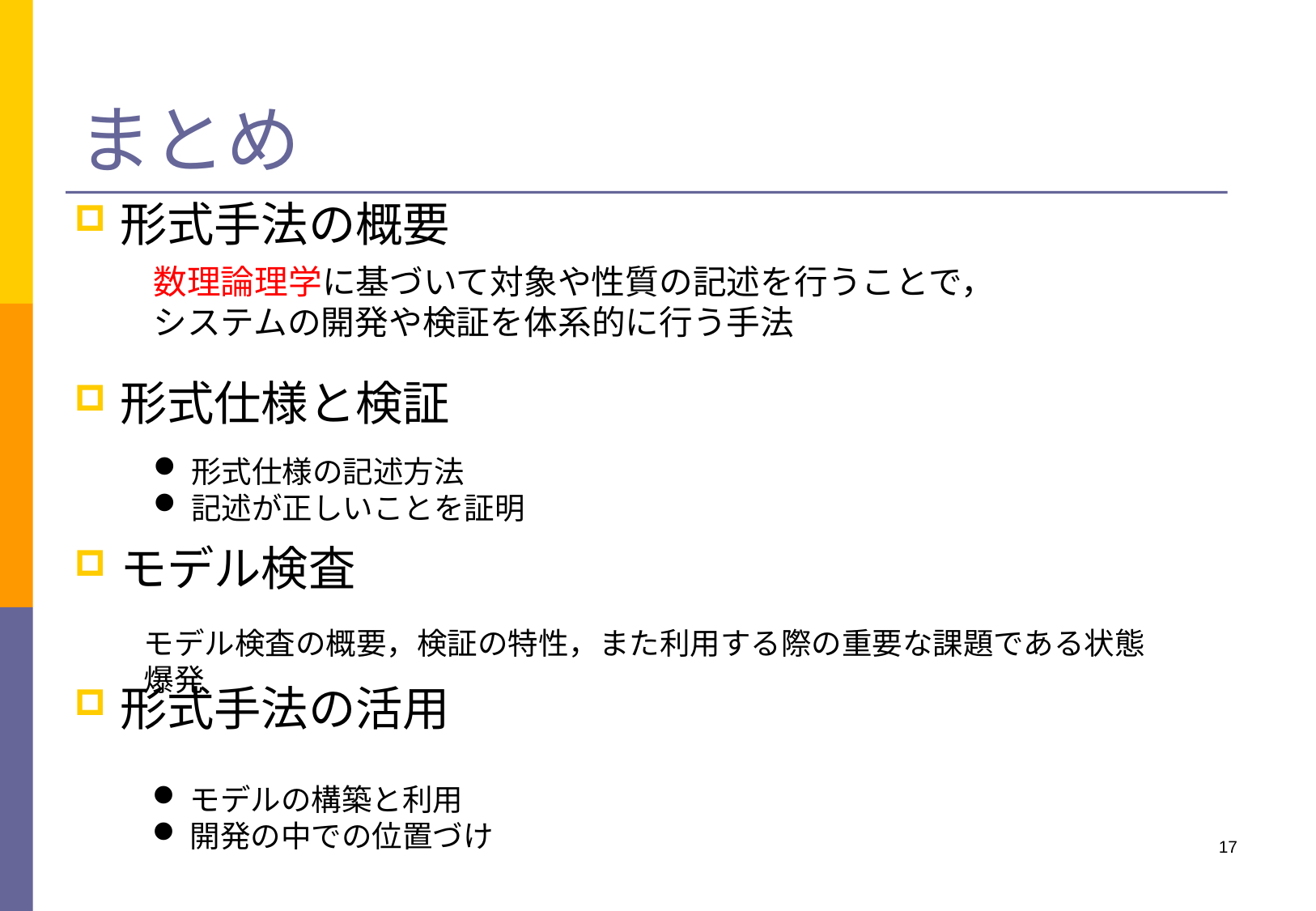

# まとめ
形式手法の概要

形式仕様と検証

モデル検査

形式手法の活用

数理論理学に基づいて対象や性質の記述を行うことで，
システムの開発や検証を体系的に行う手法
形式仕様の記述方法
記述が正しいことを証明
モデル検査の概要，検証の特性，また利用する際の重要な課題である状態爆発
モデルの構築と利用
開発の中での位置づけ
17